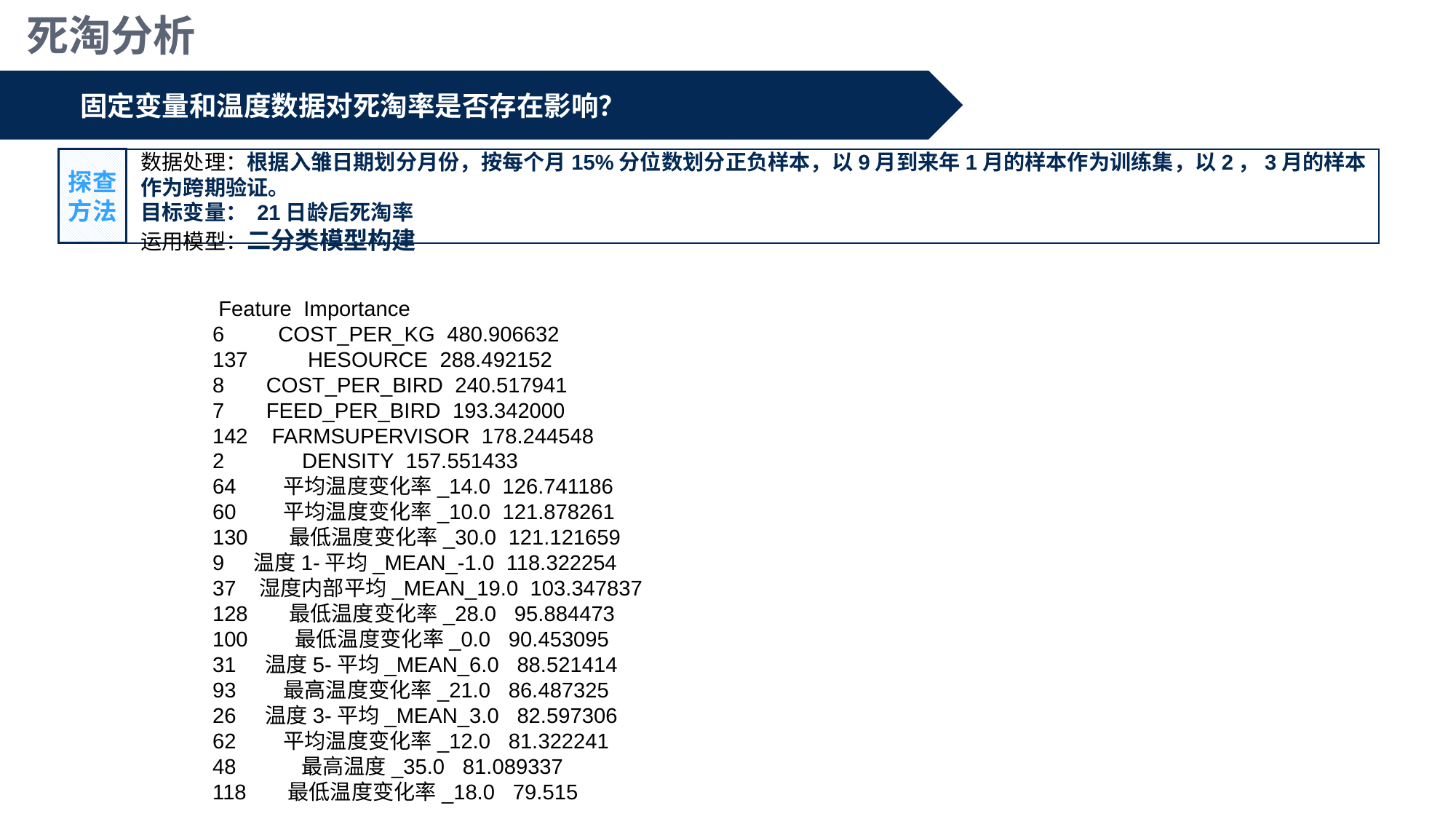

死淘分析

固定变量和温度数据对死淘率是否存在影响？

探查方法

数据处理：根据入雏日期划分月份，按每个月15%分位数划分正负样本，以9月到来年1月的样本作为训练集，以2，3月的样本作为跨期验证。
目标变量： 21日龄后死淘率
运用模型：二分类模型构建
 Feature  Importance
6         COST_PER_KG  480.906632
137          HESOURCE  288.492152
8       COST_PER_BIRD  240.517941
7       FEED_PER_BIRD  193.342000
142    FARMSUPERVISOR  178.244548
2             DENSITY  157.551433
64       平均温度变化率_14.0  126.741186
60       平均温度变化率_10.0  121.878261
130      最低温度变化率_30.0  121.121659
9    温度1-平均_MEAN_-1.0  118.322254
37   湿度内部平均_MEAN_19.0  103.347837
128      最低温度变化率_28.0   95.884473
100       最低温度变化率_0.0   90.453095
31    温度5-平均_MEAN_6.0   88.521414
93       最高温度变化率_21.0   86.487325
26    温度3-平均_MEAN_3.0   82.597306
62       平均温度变化率_12.0   81.322241
48          最高温度_35.0   81.089337
118      最低温度变化率_18.0   79.515